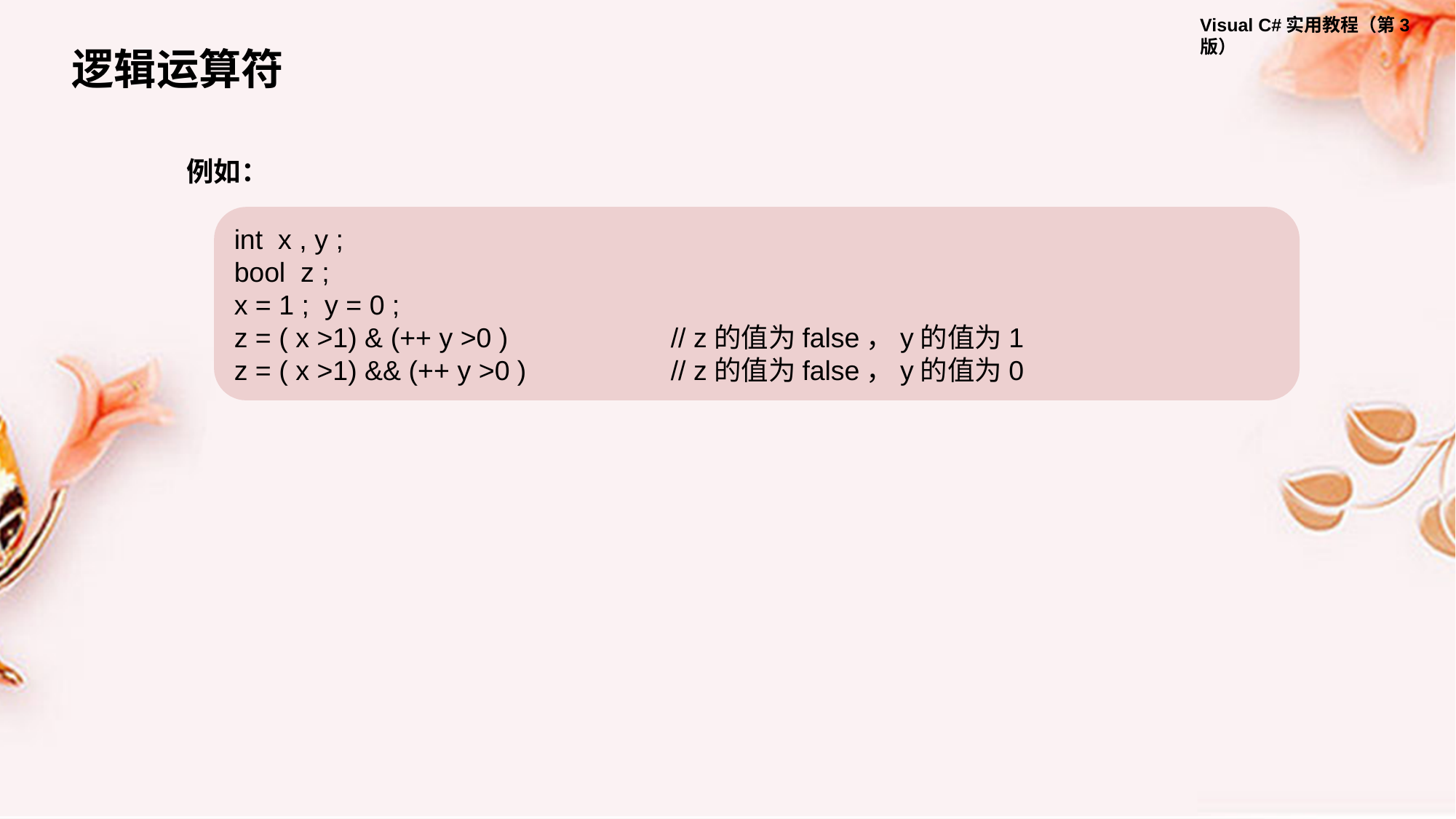

逻辑运算符
例如：
int  x , y ;
bool  z ;
x = 1 ;  y = 0 ;
z = ( x >1) & (++ y >0 )        	// z的值为false，y的值为1
z = ( x >1) && (++ y >0 )      	// z的值为false，y的值为0